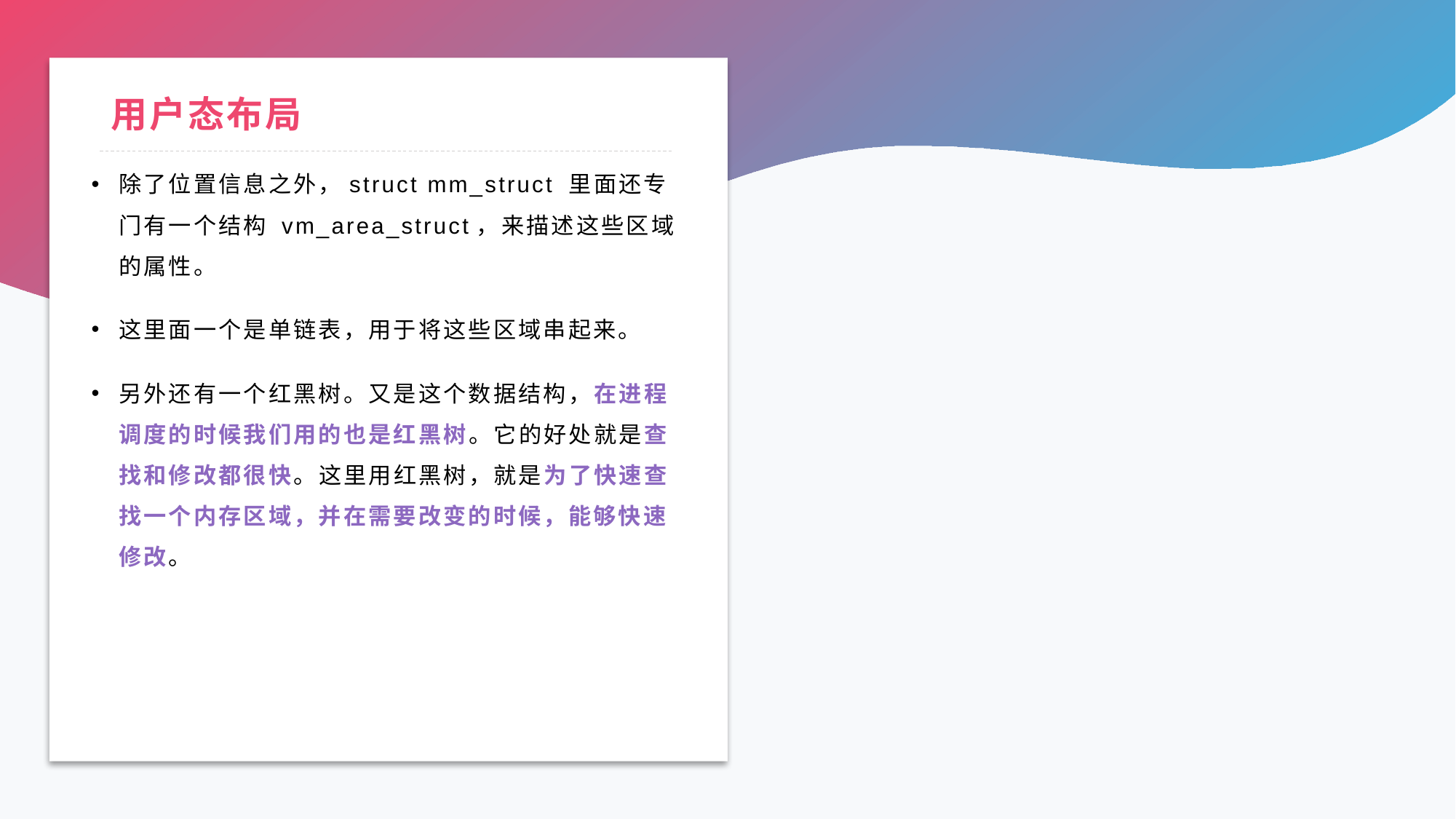

# 用户态布局
除了位置信息之外，struct mm_struct 里面还专门有一个结构 vm_area_struct，来描述这些区域的属性。
这里面一个是单链表，用于将这些区域串起来。
另外还有一个红黑树。又是这个数据结构，在进程调度的时候我们用的也是红黑树。它的好处就是查找和修改都很快。这里用红黑树，就是为了快速查找一个内存区域，并在需要改变的时候，能够快速修改。